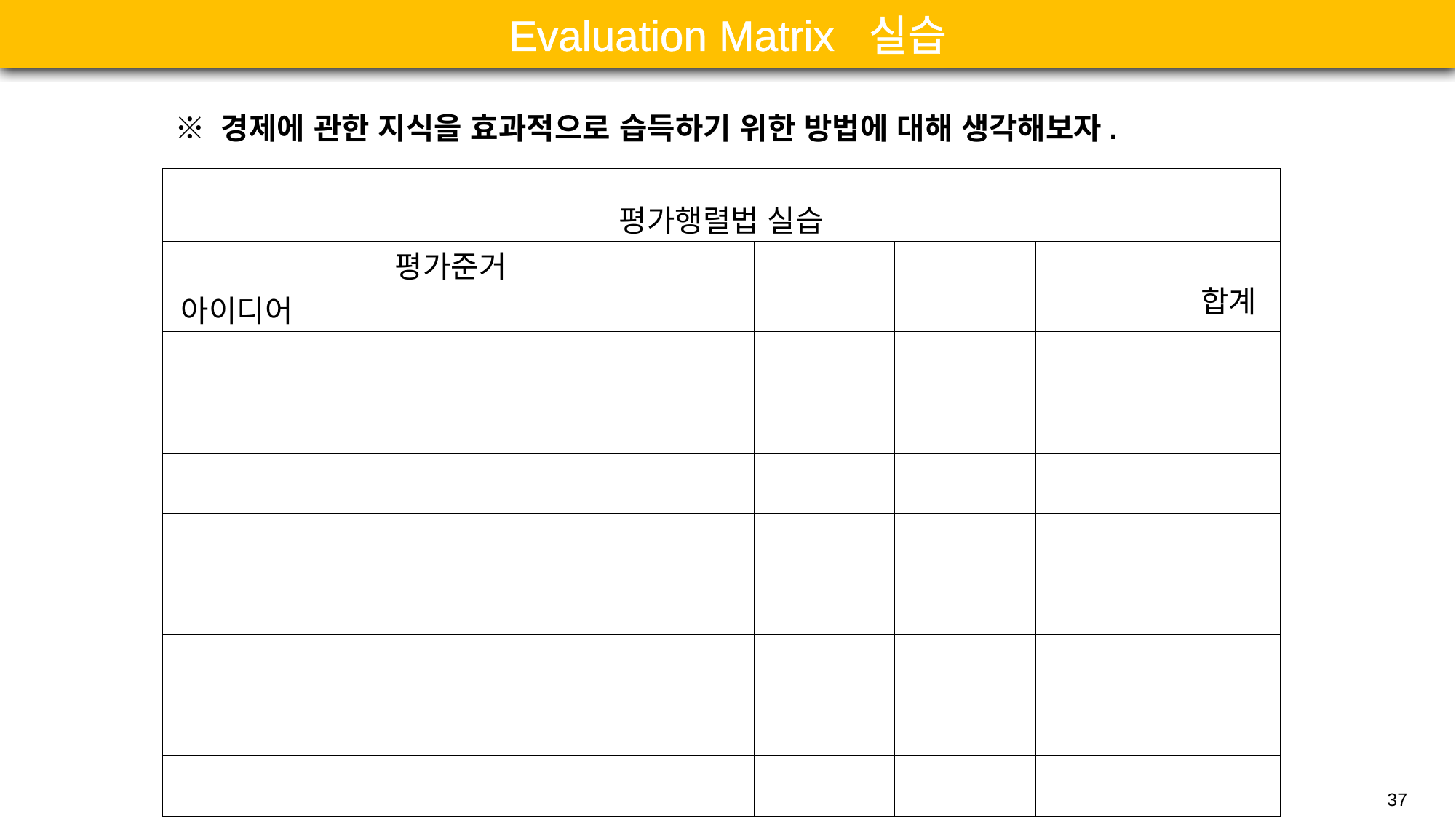

# Evaluation Matrix  실습
※ 경제에 관한 지식을 효과적으로 습득하기 위한 방법에 대해 생각해보자.
| 평가행렬법 실습 |  |  |  |  |  |
| --- | --- | --- | --- | --- | --- |
| 평가준거 아이디어 |  |  |  |  | 합계 |
|  |  |  |  |  |  |
|  |  |  |  |  |  |
|  |  |  |  |  |  |
|  |  |  |  |  |  |
|  |  |  |  |  |  |
|  |  |  |  |  |  |
|  |  |  |  |  |  |
|  |  |  |  |  |  |